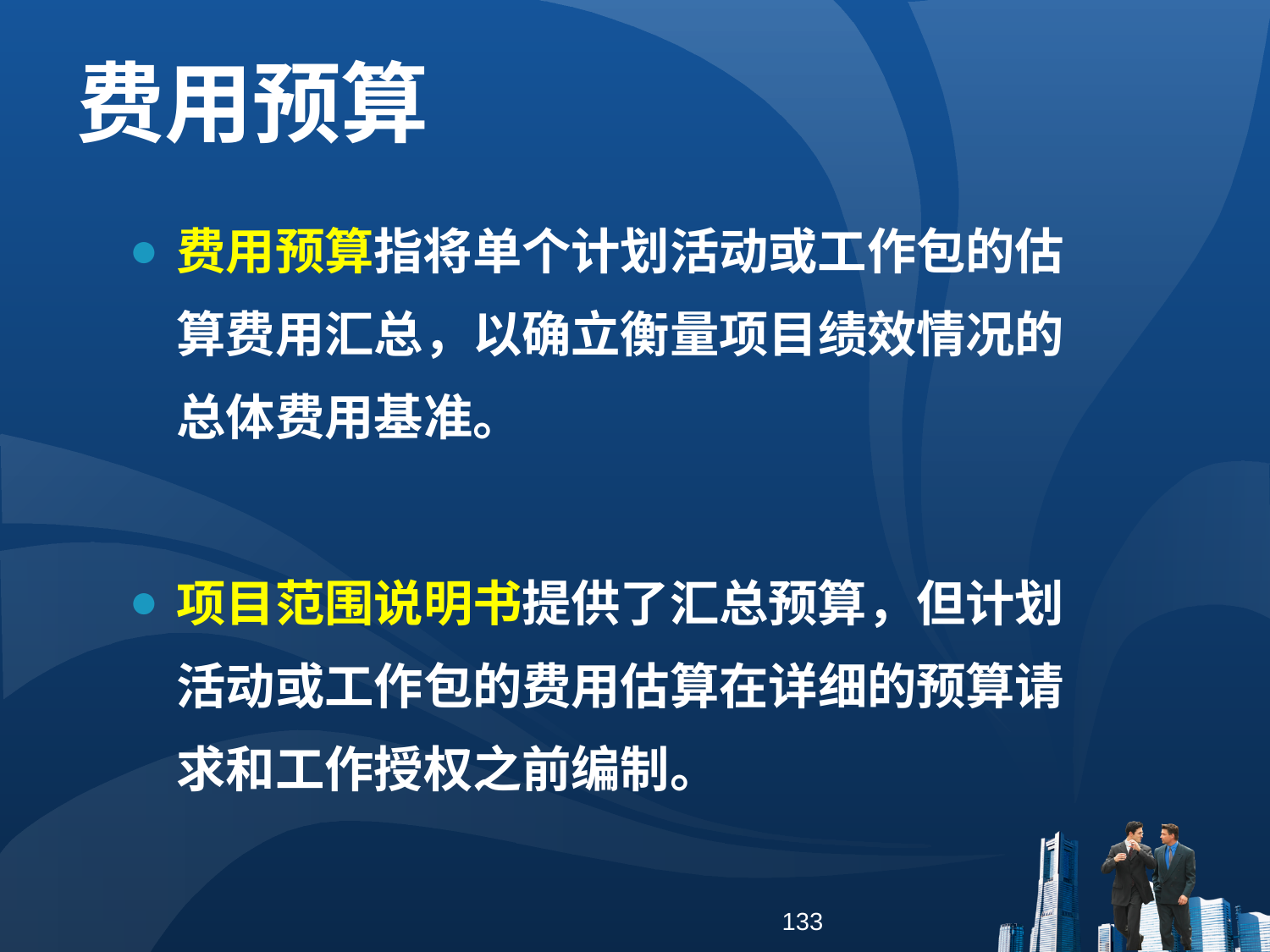

费用预算
费用预算指将单个计划活动或工作包的估算费用汇总，以确立衡量项目绩效情况的总体费用基准。

项目范围说明书提供了汇总预算，但计划活动或工作包的费用估算在详细的预算请求和工作授权之前编制。
133